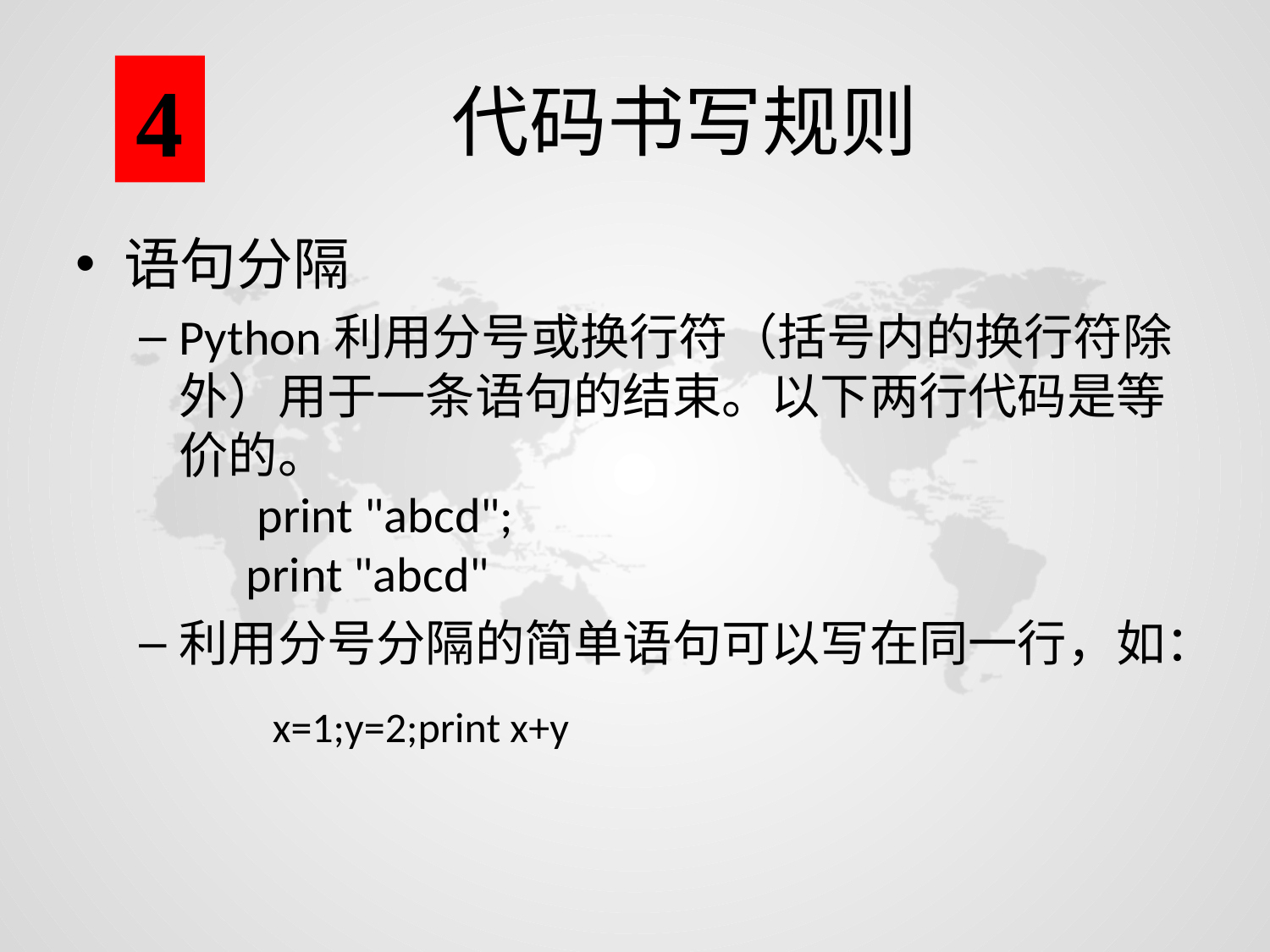

4
# 代码书写规则
语句分隔
Python利用分号或换行符（括号内的换行符除外）用于一条语句的结束。以下两行代码是等价的。
      print "abcd";
      print "abcd"
利用分号分隔的简单语句可以写在同一行，如：

x=1;y=2;print x+y